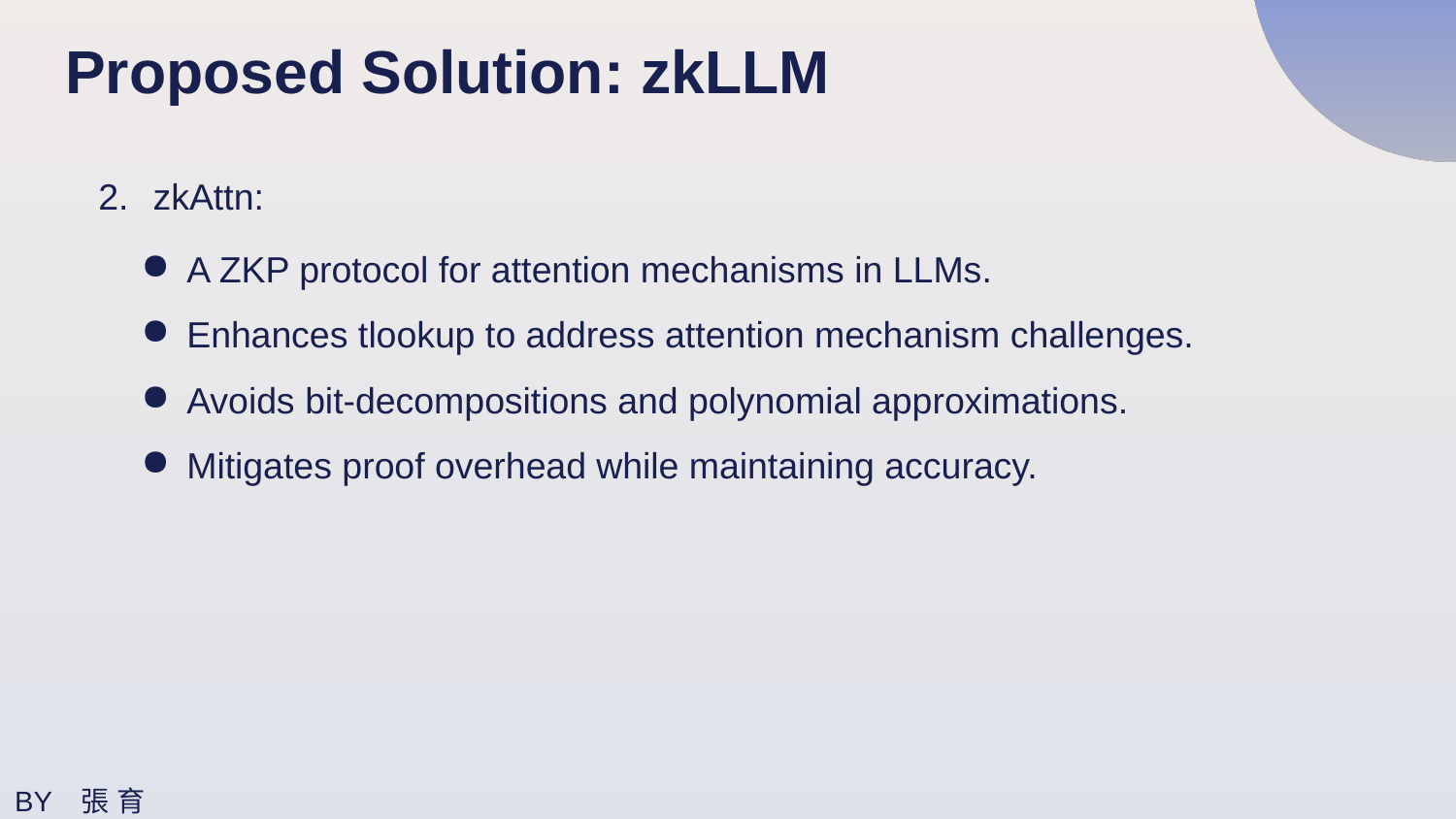

Proposed Solution: zkLLM
zkAttn:
A ZKP protocol for attention mechanisms in LLMs.
Enhances tlookup to address attention mechanism challenges.
Avoids bit-decompositions and polynomial approximations.
Mitigates proof overhead while maintaining accuracy.
BY 張育丞